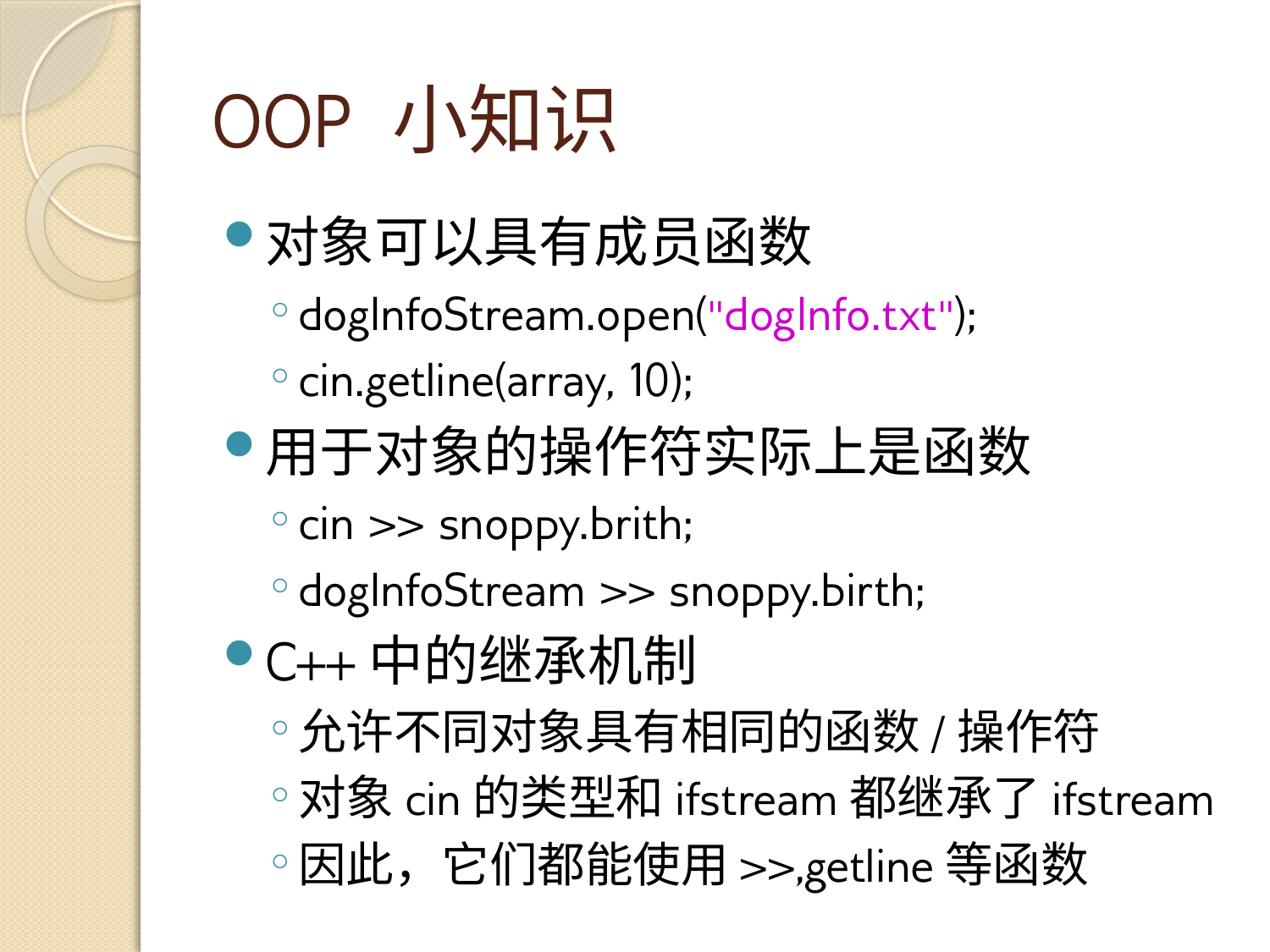

# OOP 小知识
对象可以具有成员函数
dogInfoStream.open("dogInfo.txt");
cin.getline(array, 10);
用于对象的操作符实际上是函数
cin >> snoppy.brith;
dogInfoStream >> snoppy.birth;
C++中的继承机制
允许不同对象具有相同的函数/操作符
对象cin的类型和ifstream都继承了ifstream
因此，它们都能使用>>,getline等函数